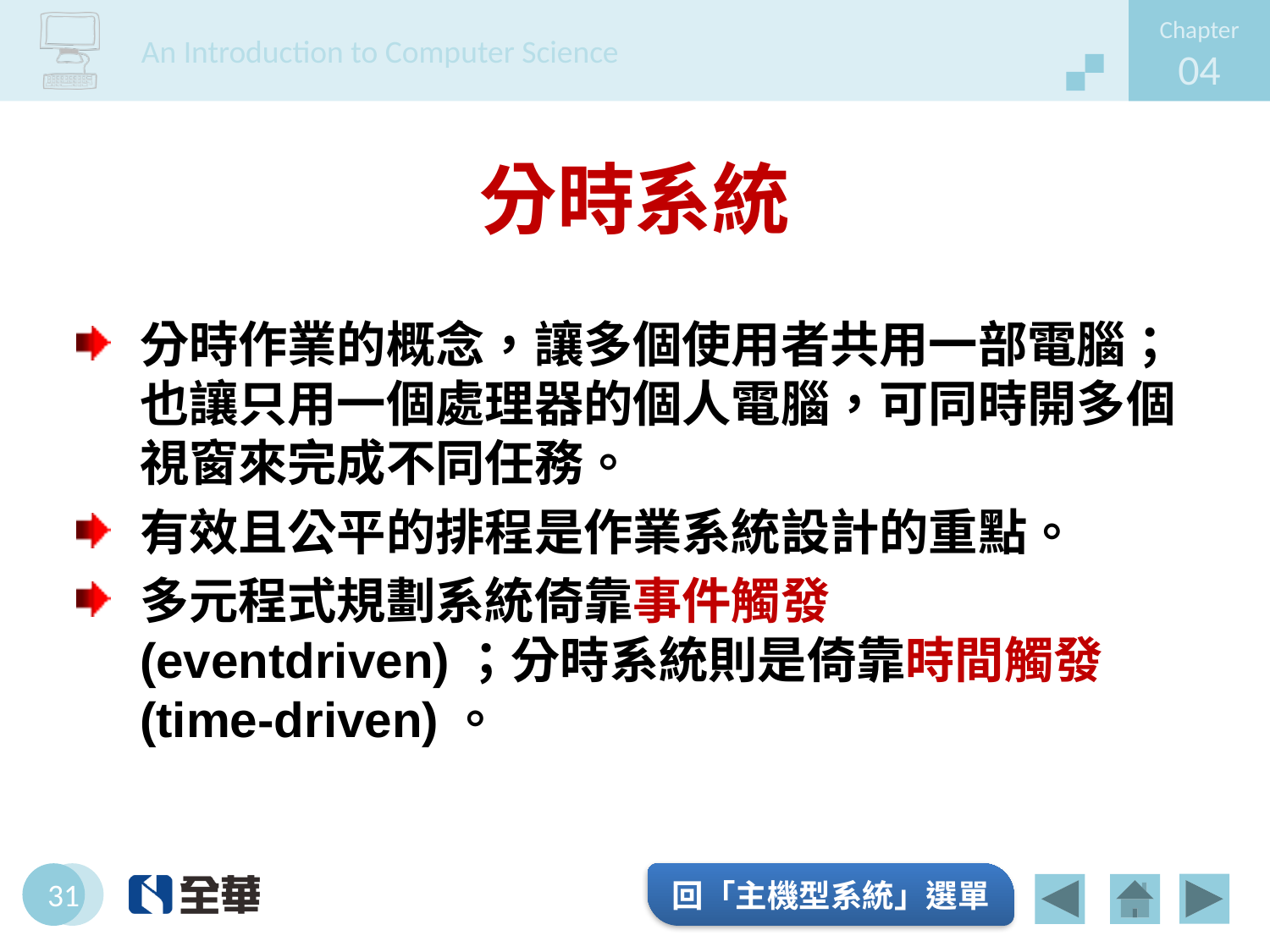

# 分時系統
分時作業的概念，讓多個使用者共用一部電腦；也讓只用一個處理器的個人電腦，可同時開多個視窗來完成不同任務。
有效且公平的排程是作業系統設計的重點。
多元程式規劃系統倚靠事件觸發(eventdriven)；分時系統則是倚靠時間觸發(time-driven)。
回「主機型系統」選單